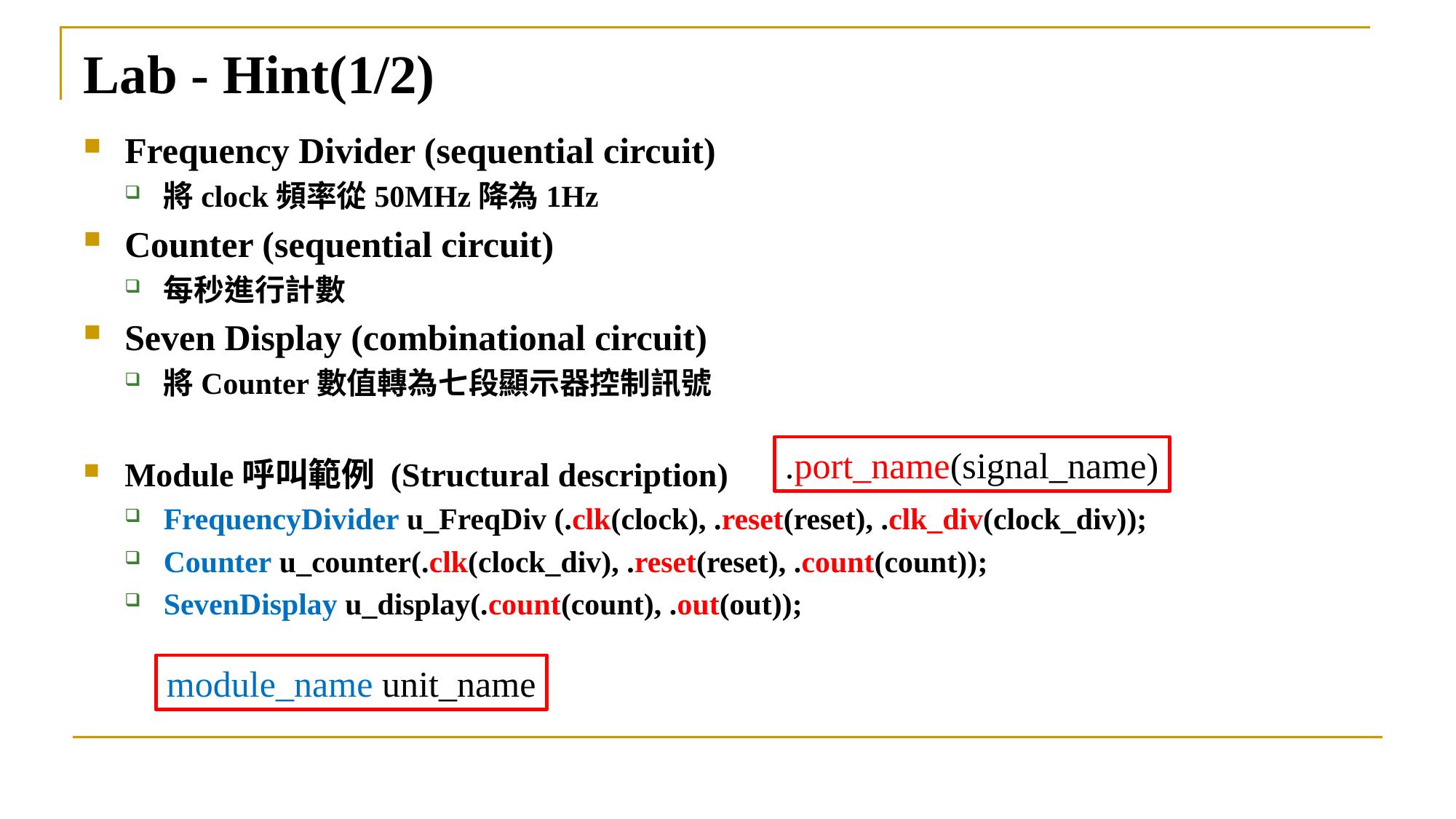

# Lab - Hint(1/2)
Frequency Divider (sequential circuit)
將clock頻率從50MHz降為1Hz
Counter (sequential circuit)
每秒進行計數
Seven Display (combinational circuit)
將Counter數值轉為七段顯示器控制訊號

Module呼叫範例 (Structural description)
FrequencyDivider u_FreqDiv (.clk(clock), .reset(reset), .clk_div(clock_div));
Counter u_counter(.clk(clock_div), .reset(reset), .count(count));
SevenDisplay u_display(.count(count), .out(out));

.port_name(signal_name)
module_name unit_name